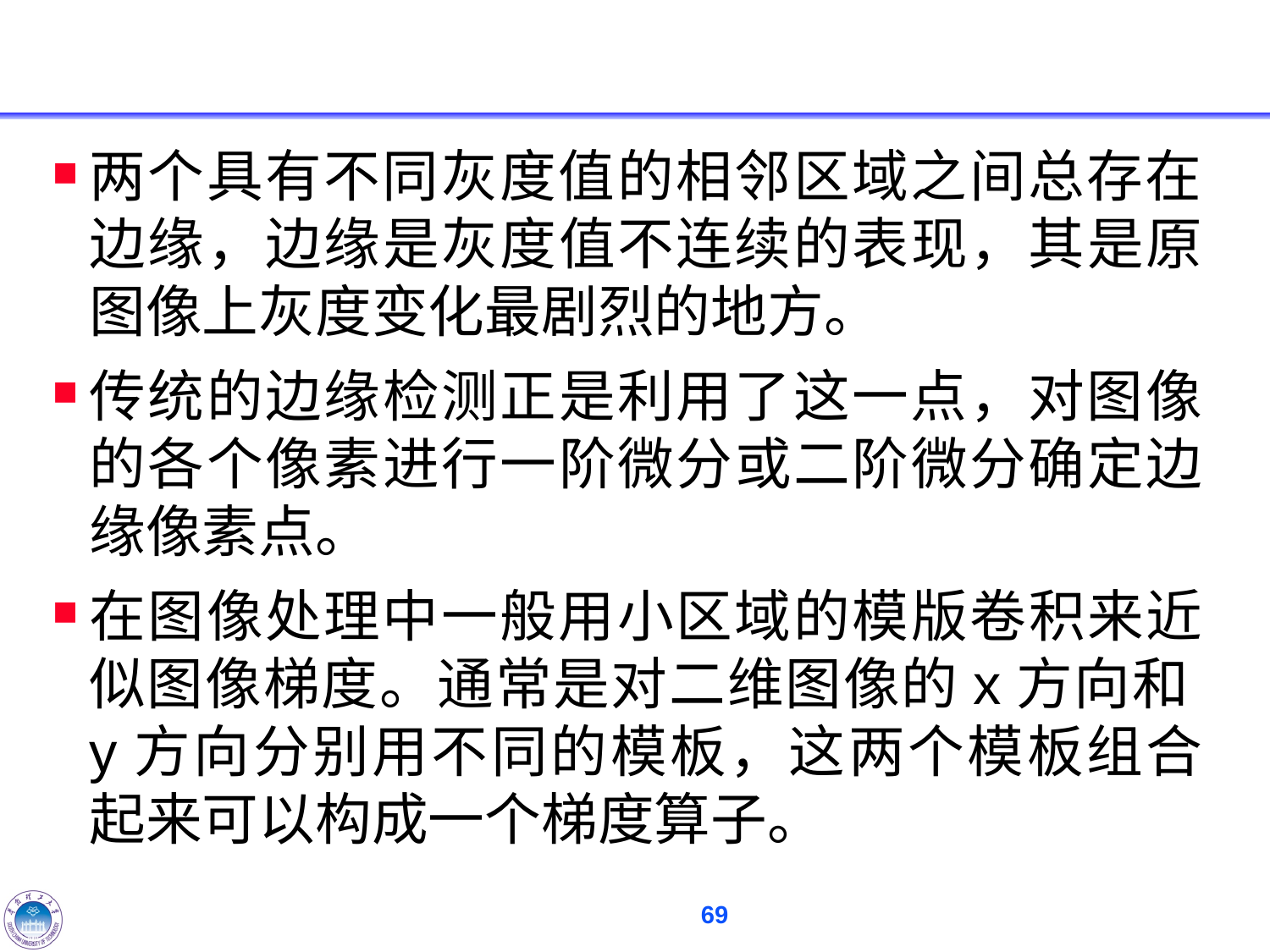

#
两个具有不同灰度值的相邻区域之间总存在边缘，边缘是灰度值不连续的表现，其是原图像上灰度变化最剧烈的地方。
传统的边缘检测正是利用了这一点，对图像的各个像素进行一阶微分或二阶微分确定边缘像素点。
在图像处理中一般用小区域的模版卷积来近似图像梯度。通常是对二维图像的x方向和y方向分别用不同的模板，这两个模板组合起来可以构成一个梯度算子。